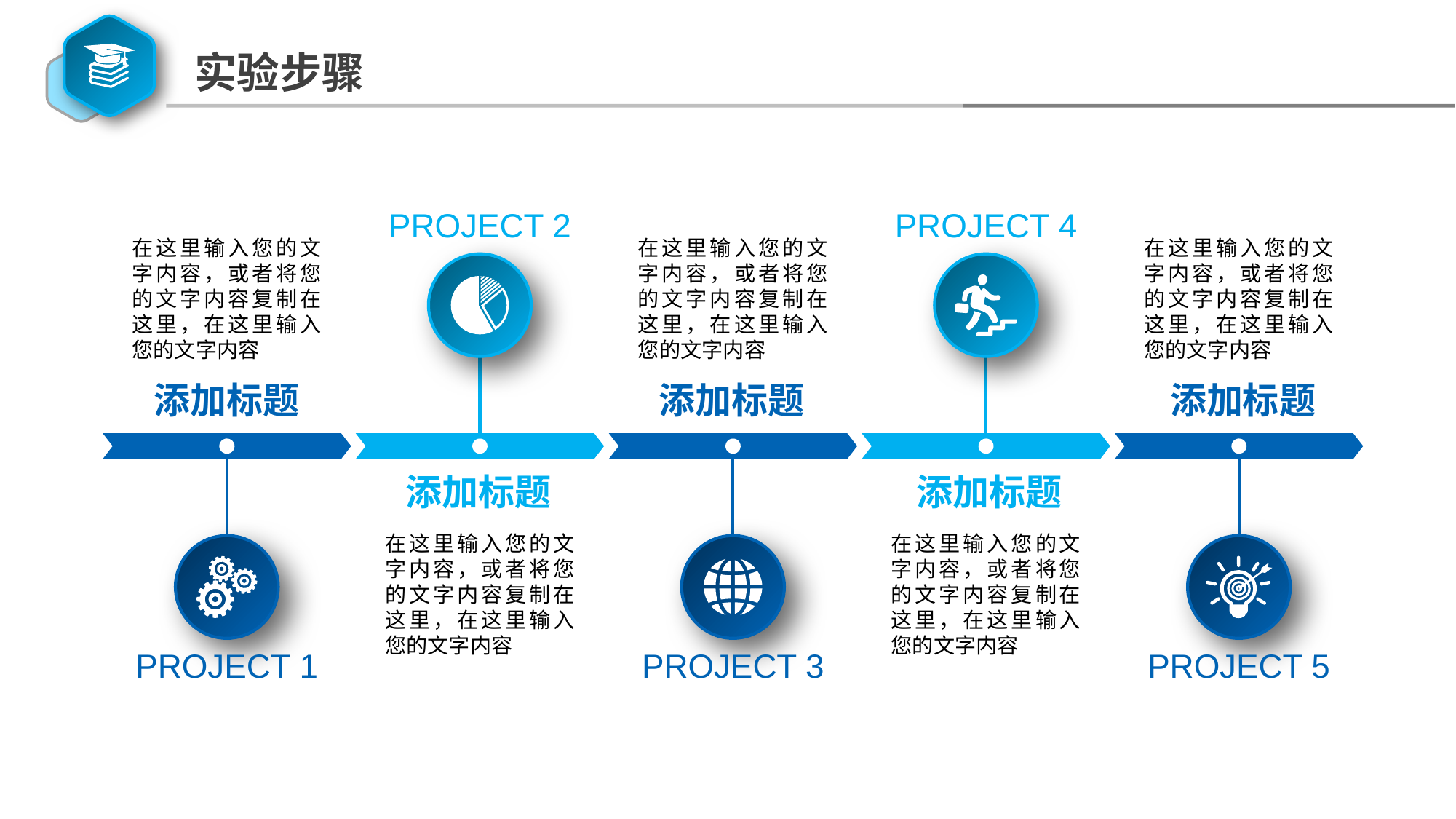

实验步骤

PROJECT 2
PROJECT 4
在这里输入您的文字内容，或者将您的文字内容复制在这里，在这里输入您的文字内容
在这里输入您的文字内容，或者将您的文字内容复制在这里，在这里输入您的文字内容
在这里输入您的文字内容，或者将您的文字内容复制在这里，在这里输入您的文字内容

添加标题
添加标题
添加标题

添加标题
添加标题
在这里输入您的文字内容，或者将您的文字内容复制在这里，在这里输入您的文字内容
在这里输入您的文字内容，或者将您的文字内容复制在这里，在这里输入您的文字内容

PROJECT 1
PROJECT 3
PROJECT 5